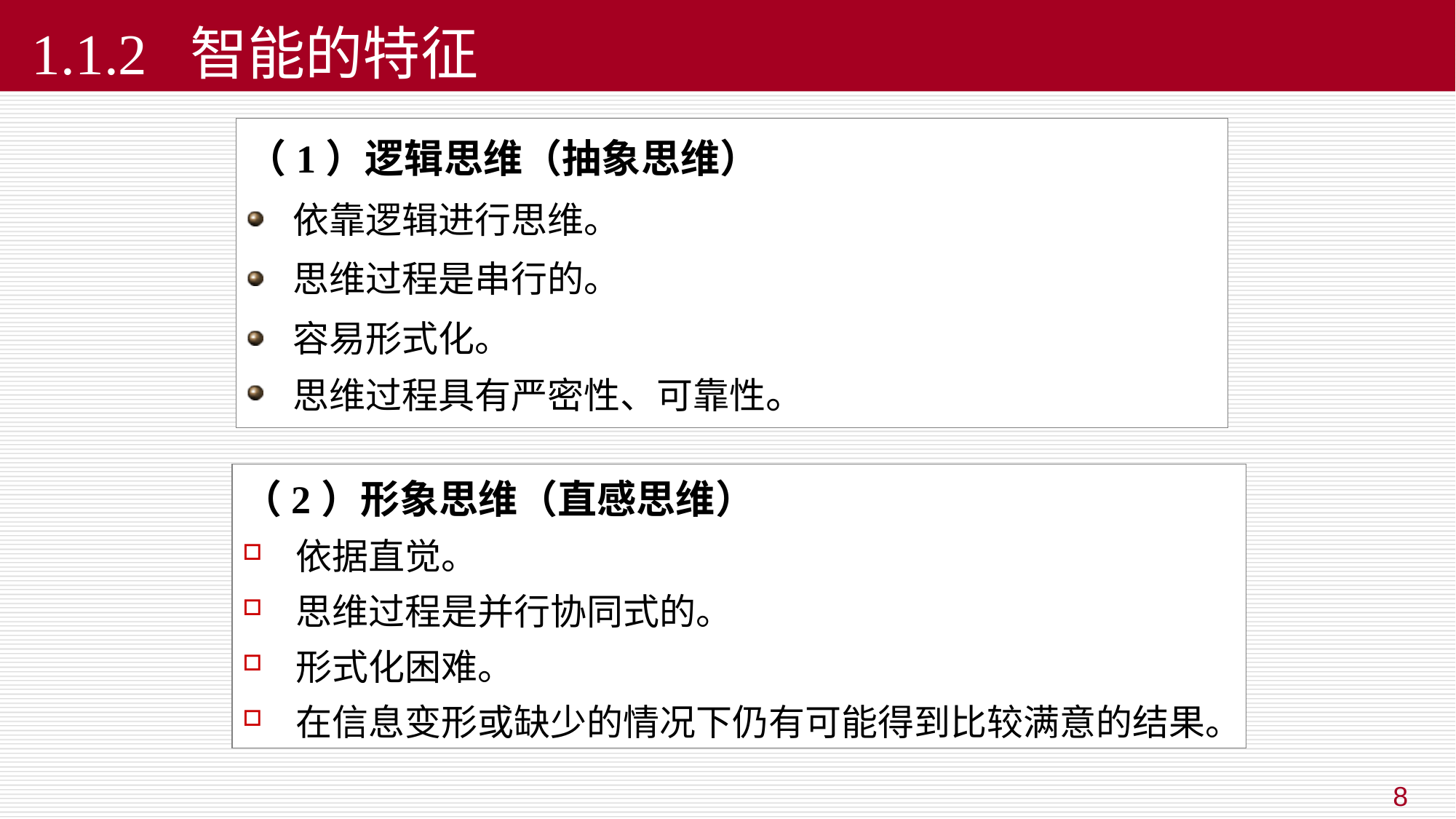

# 1.1.2  智能的特征
（1）逻辑思维（抽象思维）
依靠逻辑进行思维。
思维过程是串行的。
容易形式化。
思维过程具有严密性、可靠性。
（2）形象思维（直感思维）
   依据直觉。
   思维过程是并行协同式的。
   形式化困难。
   在信息变形或缺少的情况下仍有可能得到比较满意的结果。
8